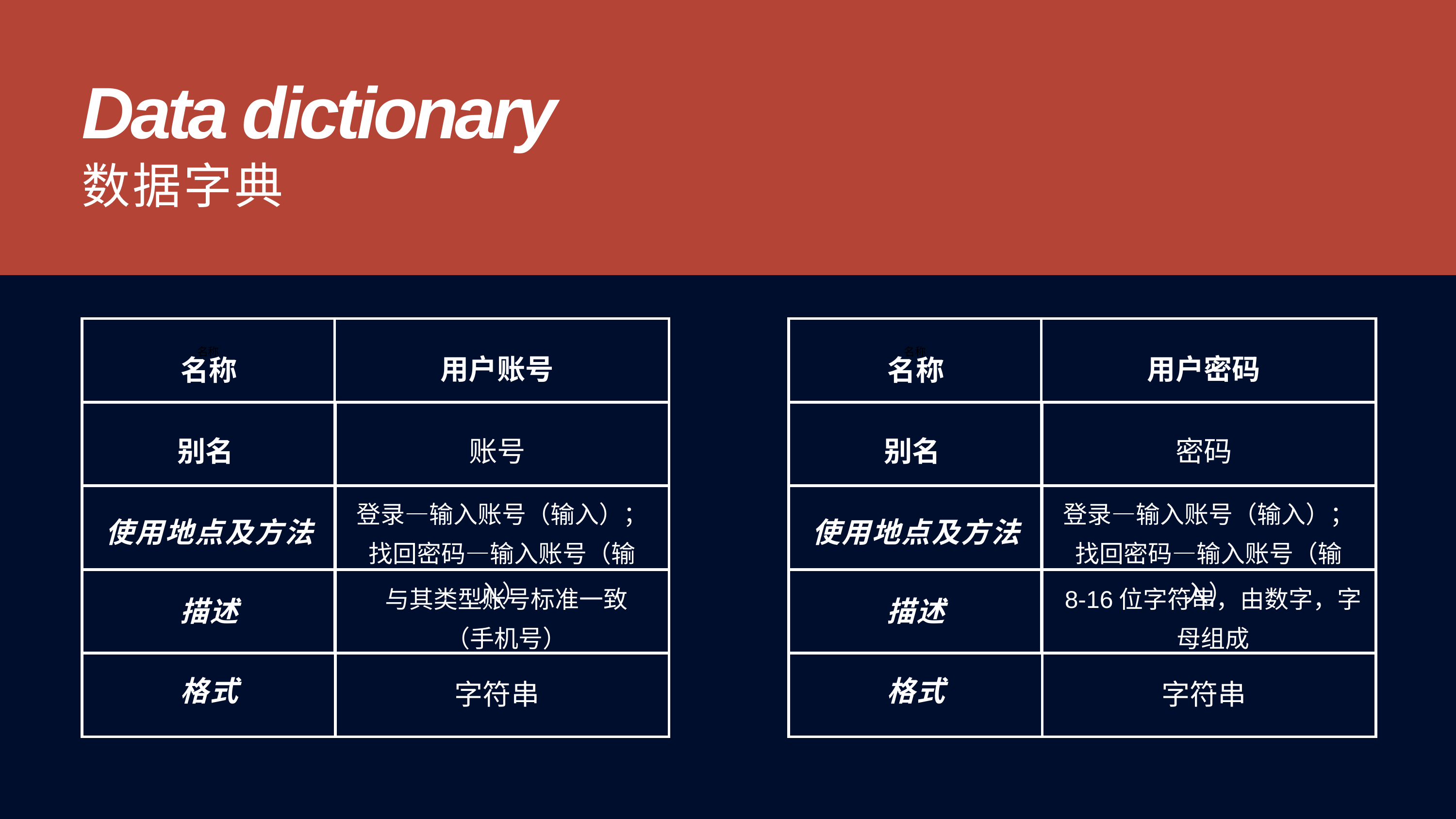

Data dictionary
数据字典
| 名称 |  |
| --- | --- |
|  |  |
|  |  |
|  |  |
| 名称 |  |
| --- | --- |
|  |  |
|  |  |
|  |  |
用户账号
用户密码
名称
名称
|  |  |
| --- | --- |
|  |  |
|  |  |
|  |  |
|  |  |
| --- | --- |
|  |  |
|  |  |
|  |  |
别名
账号
别名
密码
登录—输入账号（输入）；找回密码—输入账号（输入）
登录—输入账号（输入）；找回密码—输入账号（输入）
使用地点及方法

描述

格式
使用地点及方法

描述

格式
与其类型账号标准一致
（手机号）
8-16位字符串，由数字，字母组成
字符串
字符串